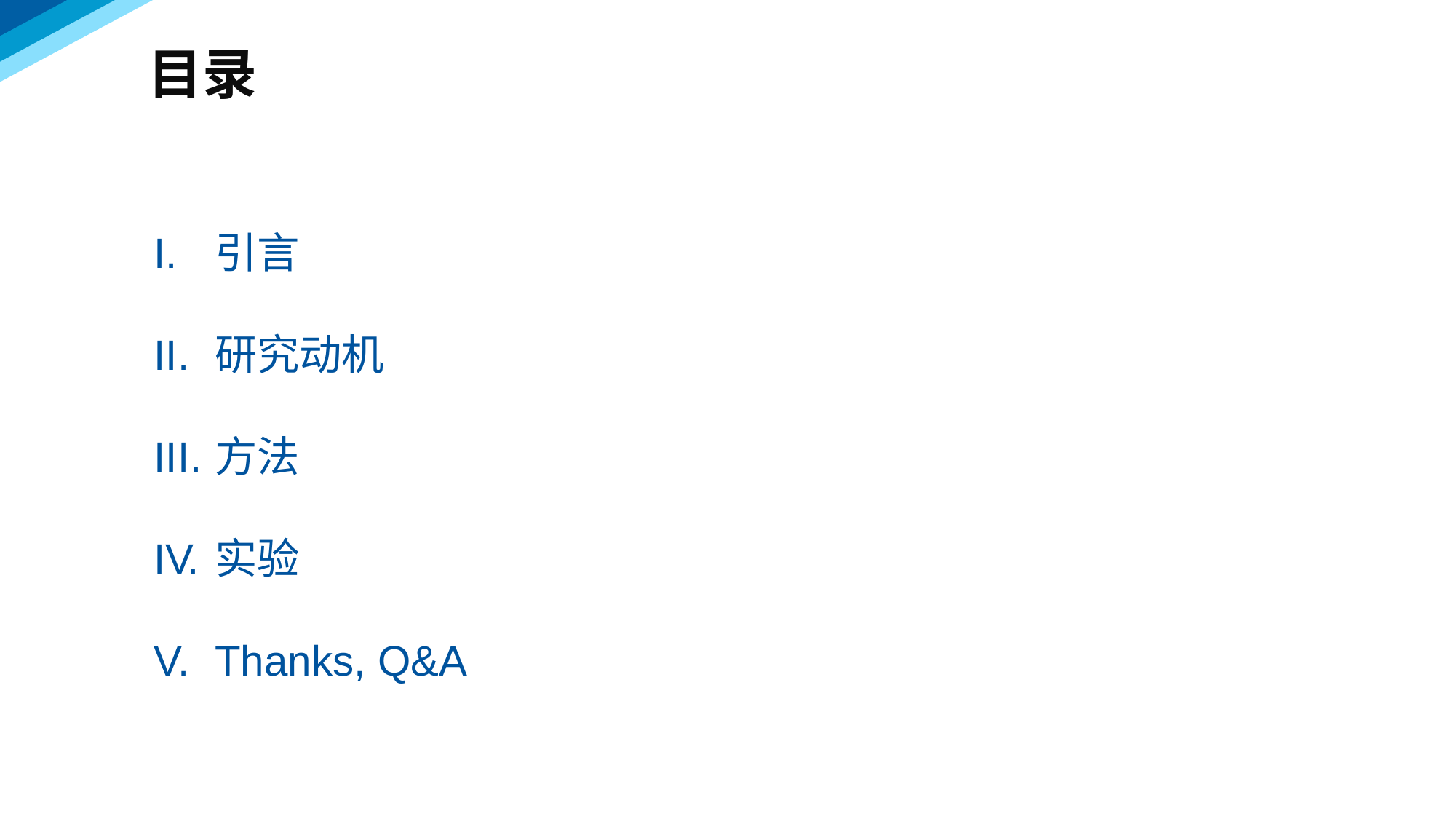

目录
引言
研究动机
方法
实验
Thanks, Q&A